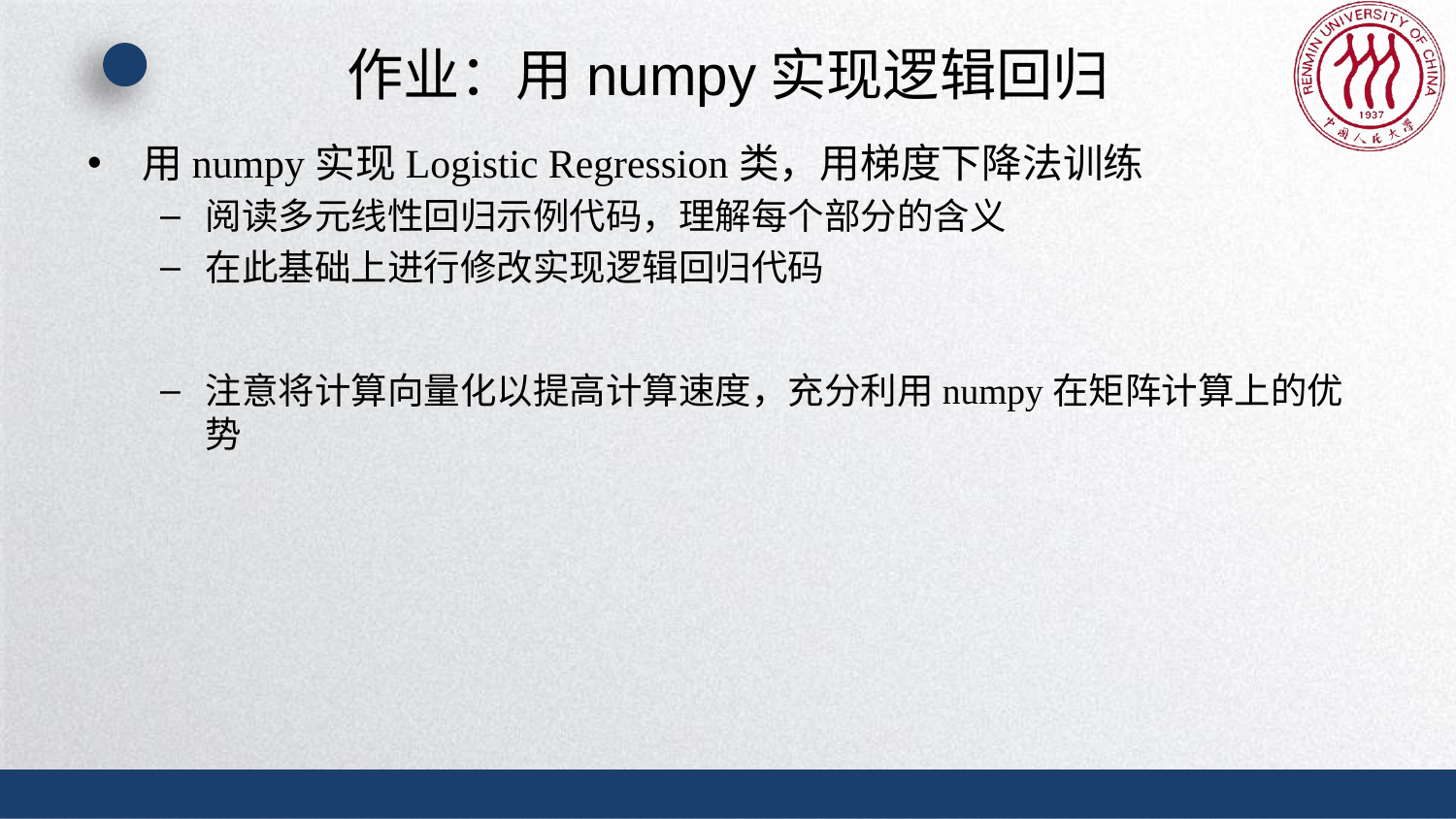

# 作业：用numpy实现逻辑回归
用numpy实现Logistic Regression类，用梯度下降法训练
阅读多元线性回归示例代码，理解每个部分的含义
在此基础上进行修改实现逻辑回归代码

注意将计算向量化以提高计算速度，充分利用numpy在矩阵计算上的优势